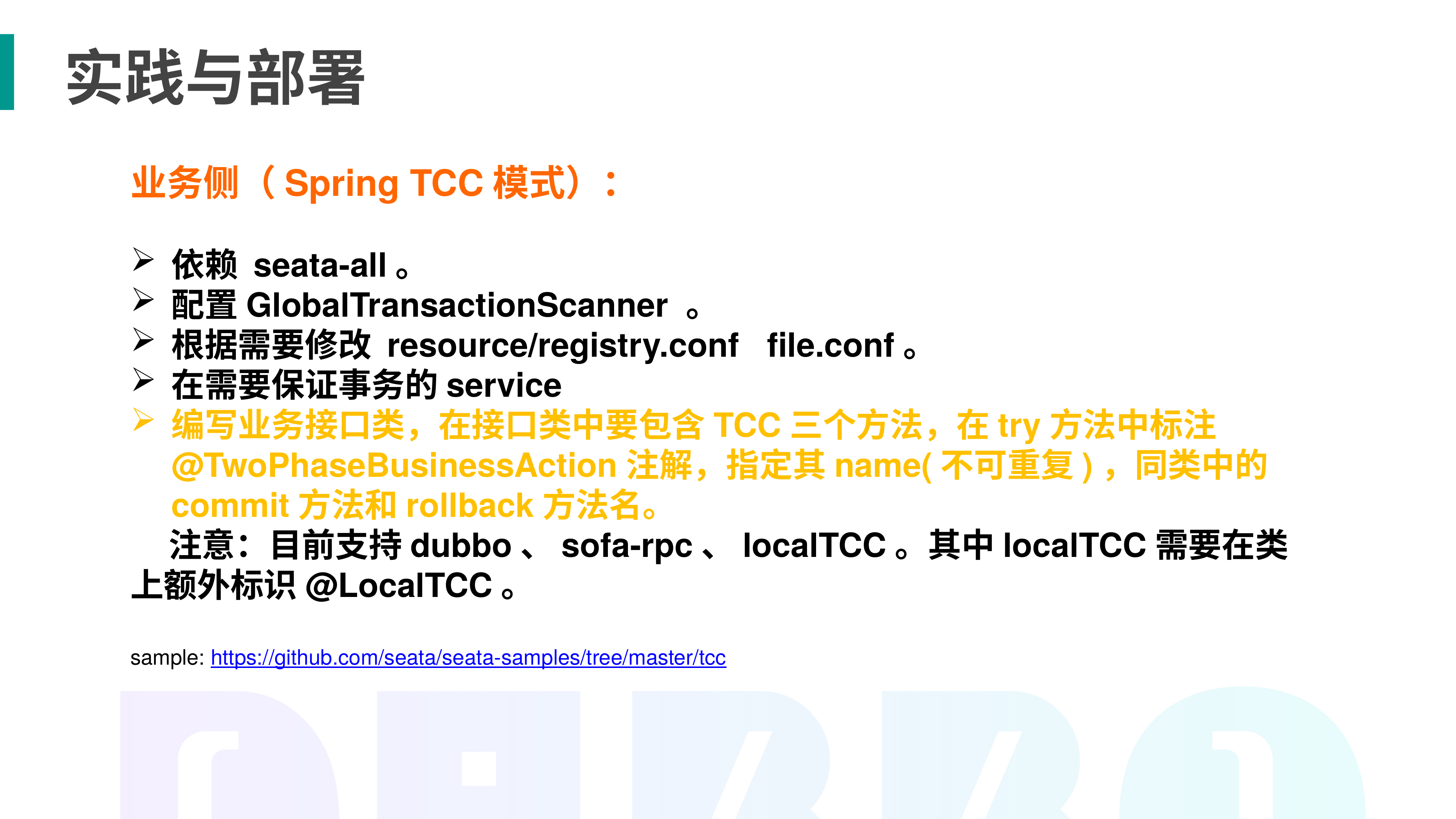

实践与部署
业务侧（Spring TCC模式）：

依赖 seata-all。
配置GlobalTransactionScanner 。
根据需要修改 resource/registry.conf   file.conf。
在需要保证事务的service方法上添加@GlobalTransactional 注解。
编写业务接口类，在接口类中要包含TCC三个方法，在try方法中标注@TwoPhaseBusinessAction注解，指定其name(不可重复)，同类中的commit方法和rollback方法名。
    注意：目前支持dubbo、sofa-rpc、localTCC。其中localTCC需要在类上额外标识@LocalTCC。

sample: https://github.com/seata/seata-samples/tree/master/tcc